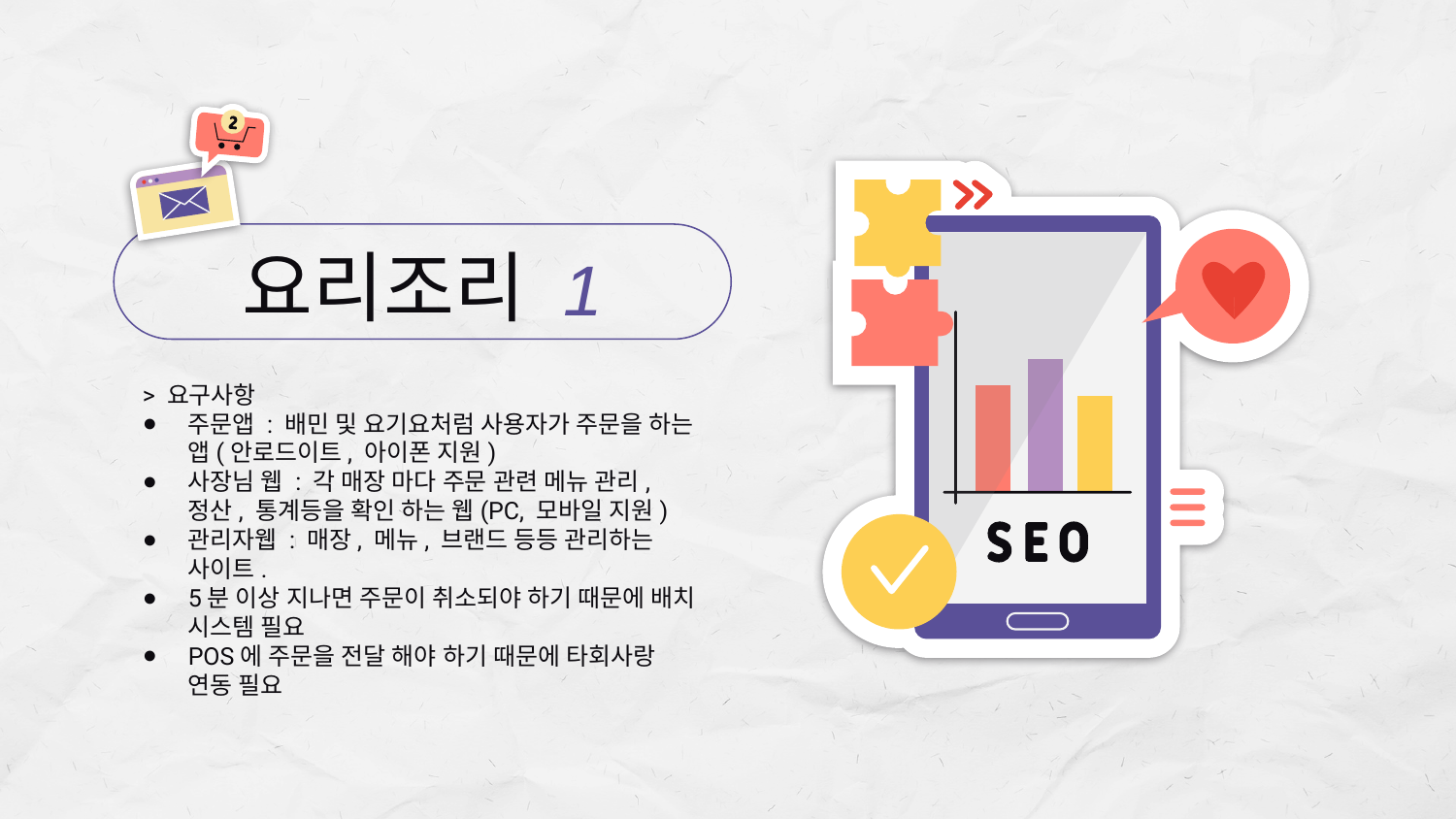

# 요리조리 1
> 요구사항
주문앱 : 배민 및 요기요처럼 사용자가 주문을 하는 앱(안로드이트, 아이폰 지원)
사장님 웹 : 각 매장 마다 주문 관련 메뉴 관리, 정산, 통계등을 확인 하는 웹(PC, 모바일 지원)
관리자웹 : 매장, 메뉴, 브랜드 등등 관리하는 사이트.
5분 이상 지나면 주문이 취소되야 하기 때문에 배치 시스템 필요
POS에 주문을 전달 해야 하기 때문에 타회사랑 연동 필요